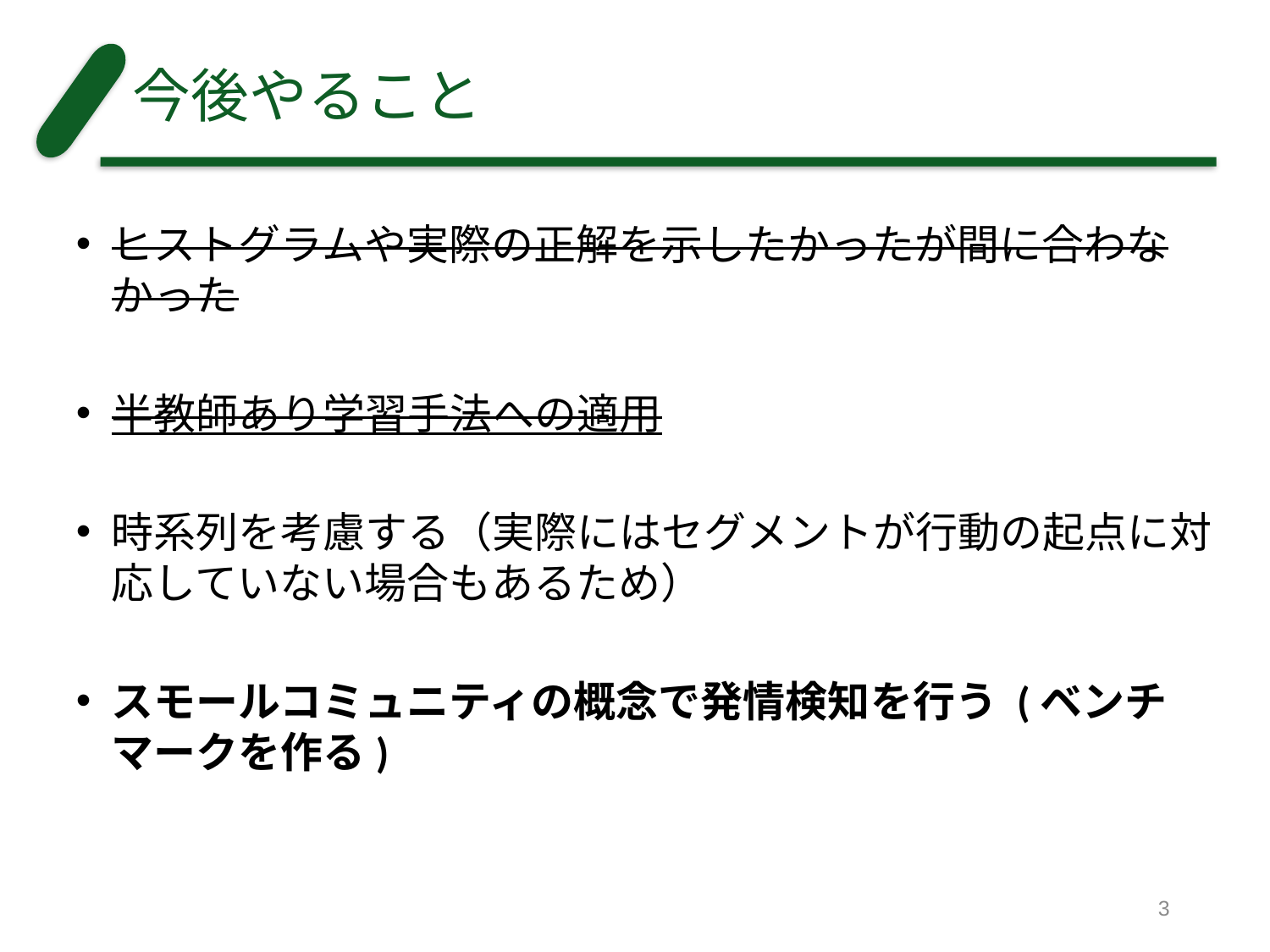

# 今後やること
ヒストグラムや実際の正解を示したかったが間に合わなかった

半教師あり学習手法への適用

時系列を考慮する（実際にはセグメントが行動の起点に対応していない場合もあるため）

スモールコミュニティの概念で発情検知を行う (ベンチマークを作る)

3